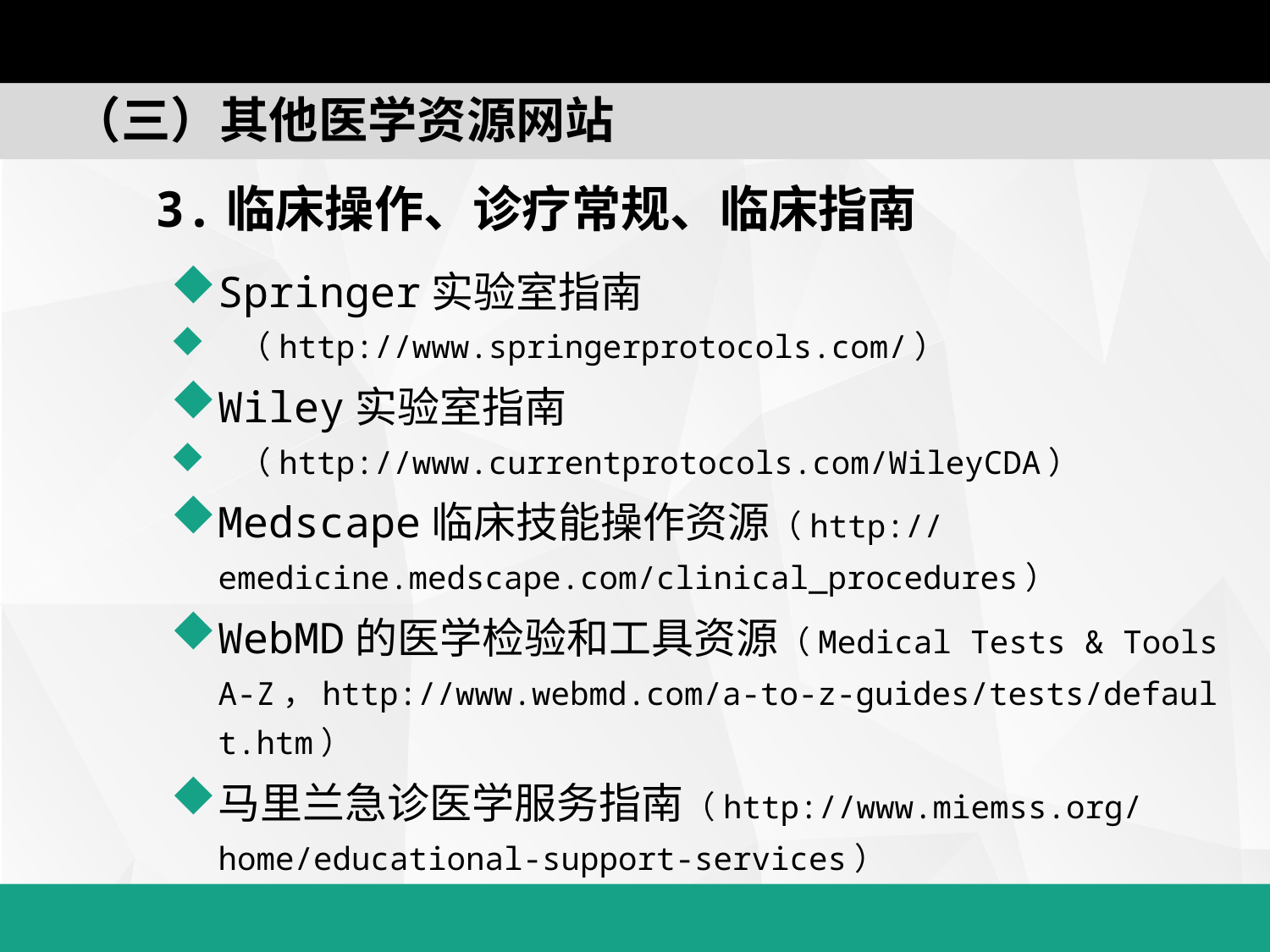

（三）其他医学资源网站
3.临床操作、诊疗常规、临床指南
Springer实验室指南
   （http://www.springerprotocols.com/）
Wiley实验室指南
   （http://www.currentprotocols.com/WileyCDA）
Medscape临床技能操作资源（http://emedicine.medscape.com/clinical_procedures）
WebMD的医学检验和工具资源（Medical Tests & Tools A-Z，http://www.webmd.com/a-to-z-guides/tests/default.htm）
马里兰急诊医学服务指南（http://www.miemss.org/home/educational-support-services）